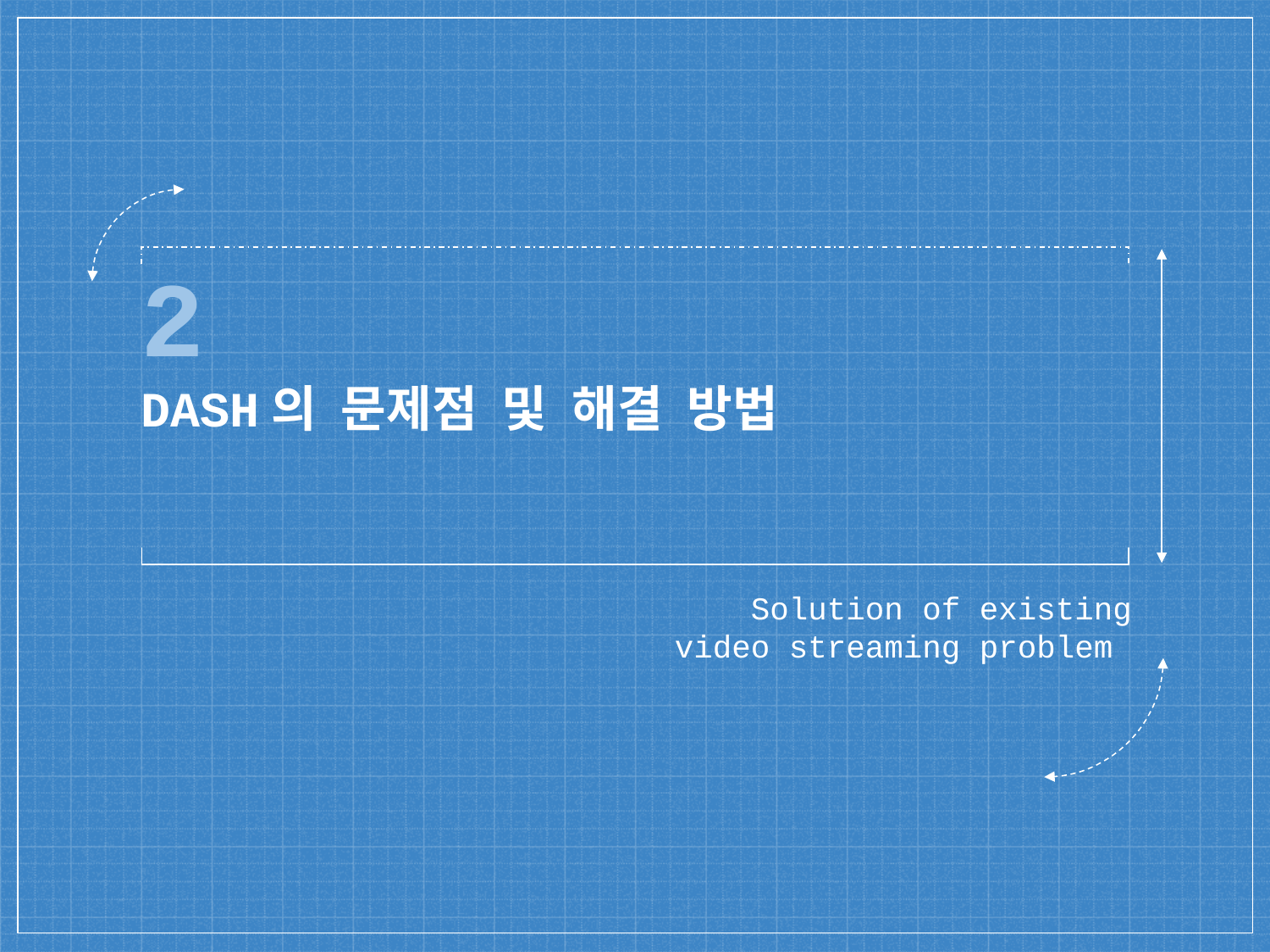

# 2
DASH의 문제점 및 해결 방법
Solution of existing video streaming problem